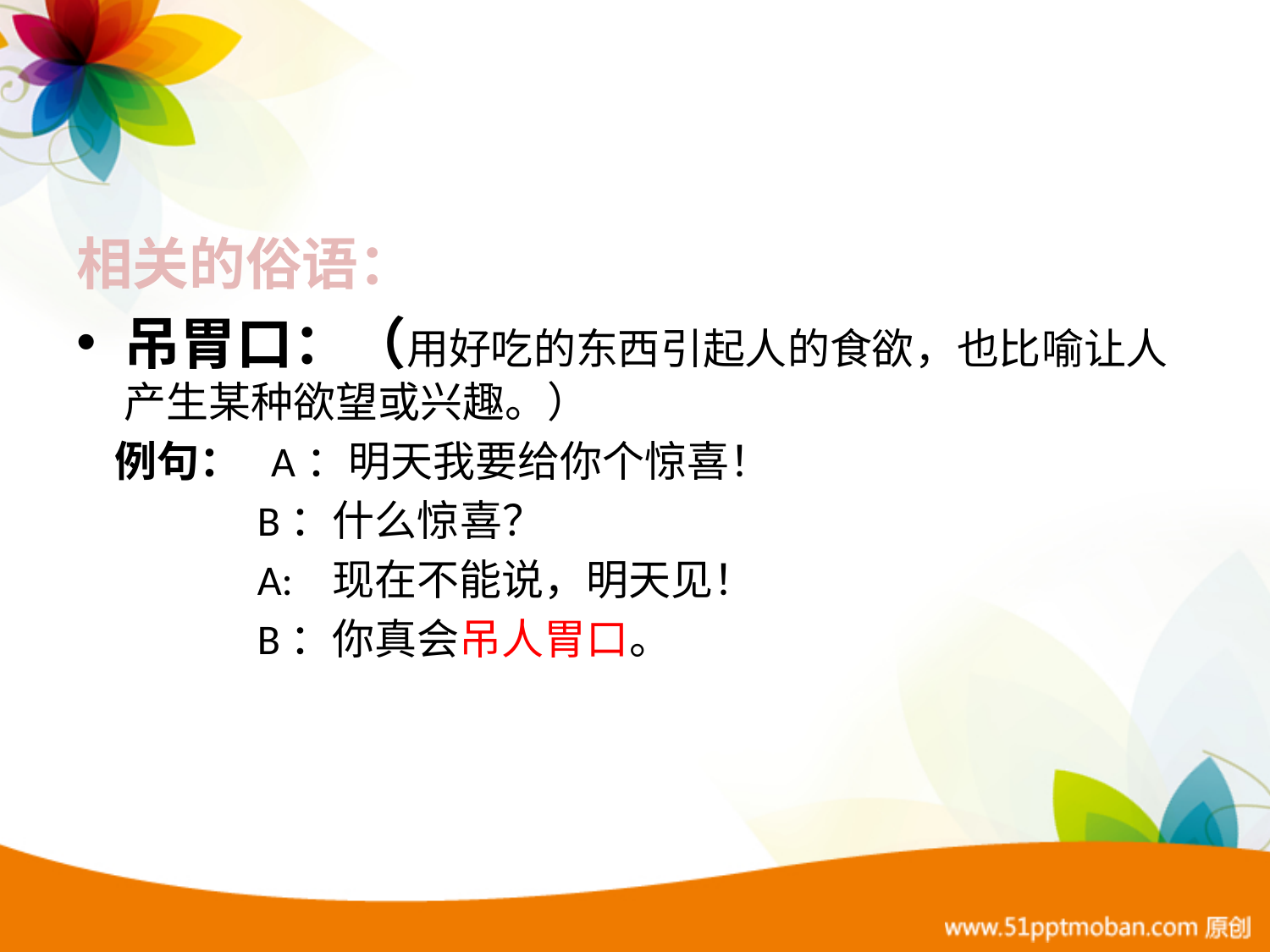

相关的俗语：
吊胃口：（用好吃的东西引起人的食欲，也比喻让人产生某种欲望或兴趣。）
   例句：  A：明天我要给你个惊喜！
                   B：什么惊喜？
                   A:   现在不能说，明天见！
                   B：你真会吊人胃口。